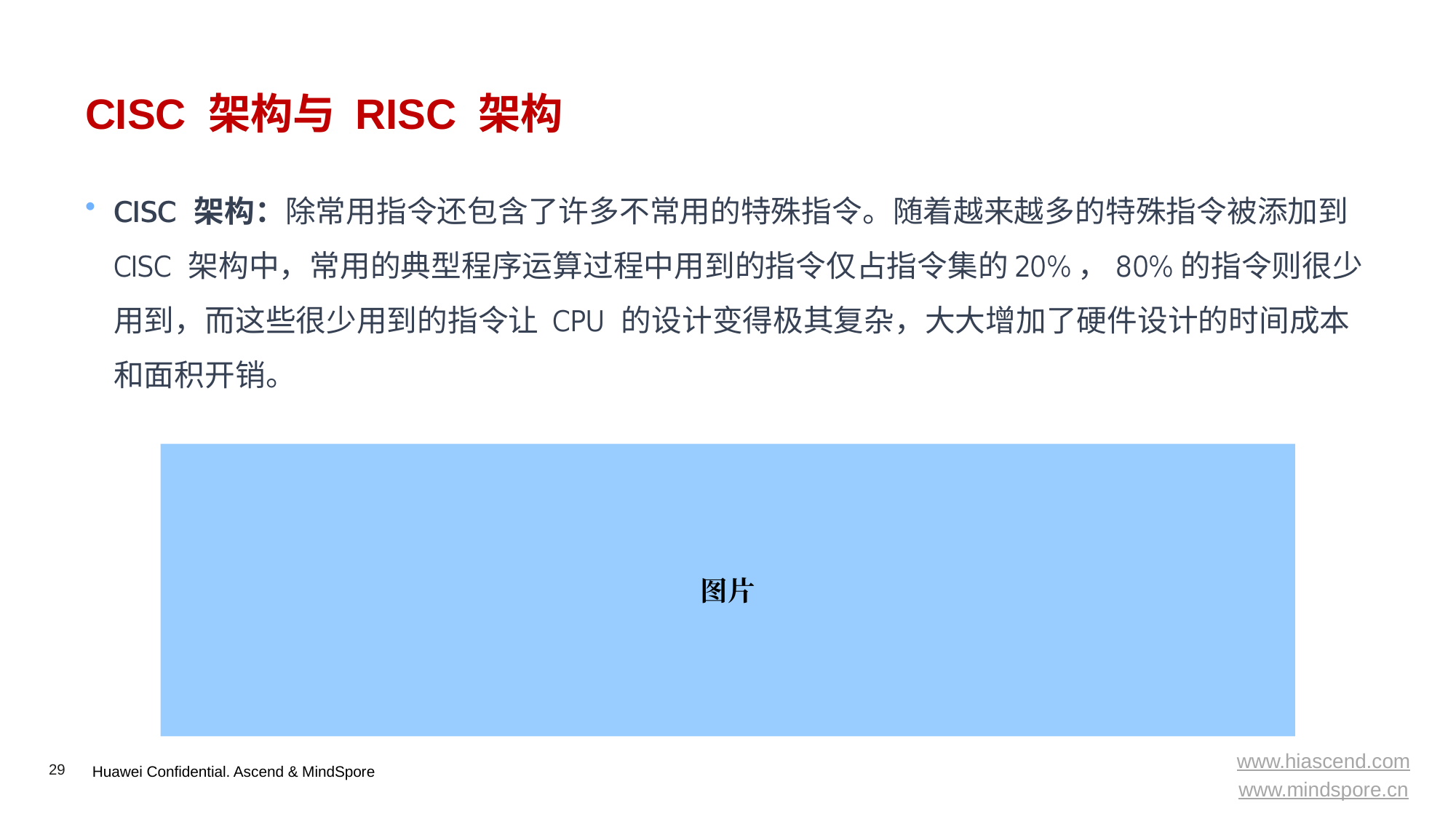

# CISC 架构与 RISC 架构
CISC 架构：除常用指令还包含了许多不常用的特殊指令。随着越来越多的特殊指令被添加到 CISC 架构中，常用的典型程序运算过程中用到的指令仅占指令集的20%，80%的指令则很少用到，而这些很少用到的指令让 CPU 的设计变得极其复杂，大大增加了硬件设计的时间成本和面积开销。
图片